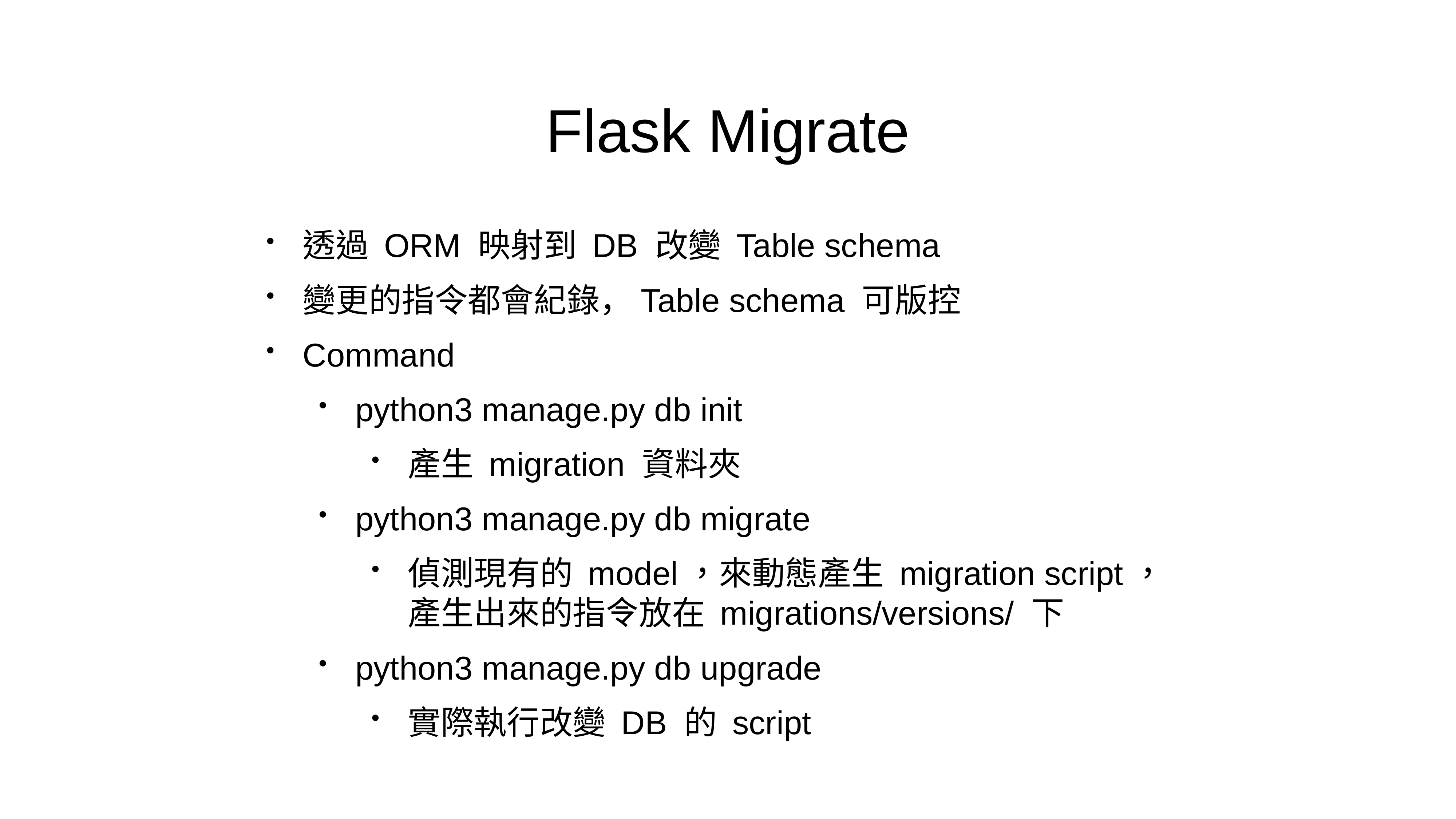

# Flask Migrate
透過 ORM 映射到 DB 改變 Table schema
變更的指令都會紀錄，Table schema 可版控
Command
python3 manage.py db init
產生 migration 資料夾
python3 manage.py db migrate
偵測現有的 model，來動態產生 migration script，產生出來的指令放在 migrations/versions/ 下
python3 manage.py db upgrade
實際執行改變 DB 的 script